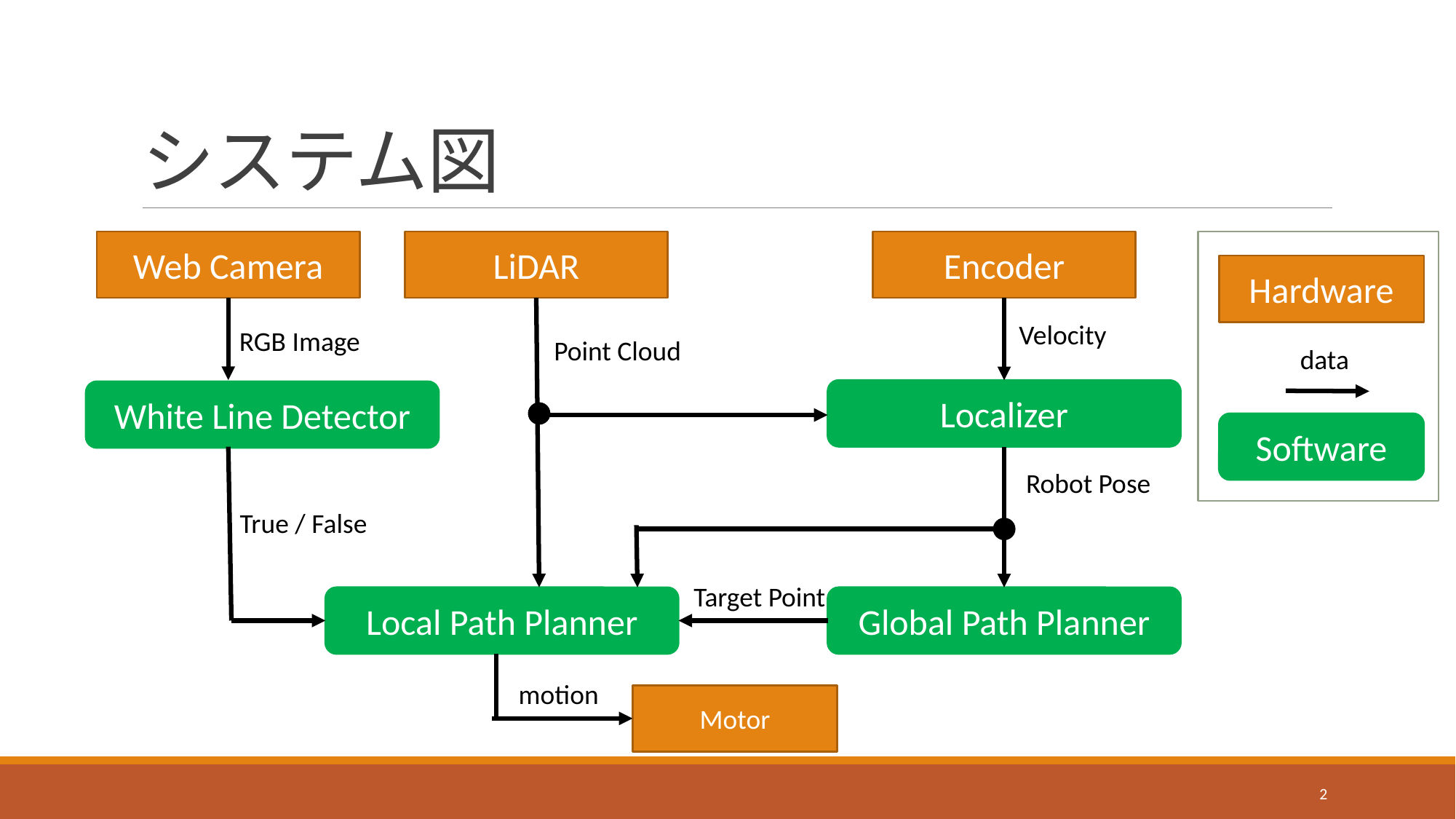

# システム図
LiDAR
Encoder

Web Camera
Hardware
Velocity
RGB Image
Point Cloud
data
Localizer
White Line Detector

Software
Robot Pose
True / False

Target Point
Local Path Planner
Global Path Planner
motion
Motor
2